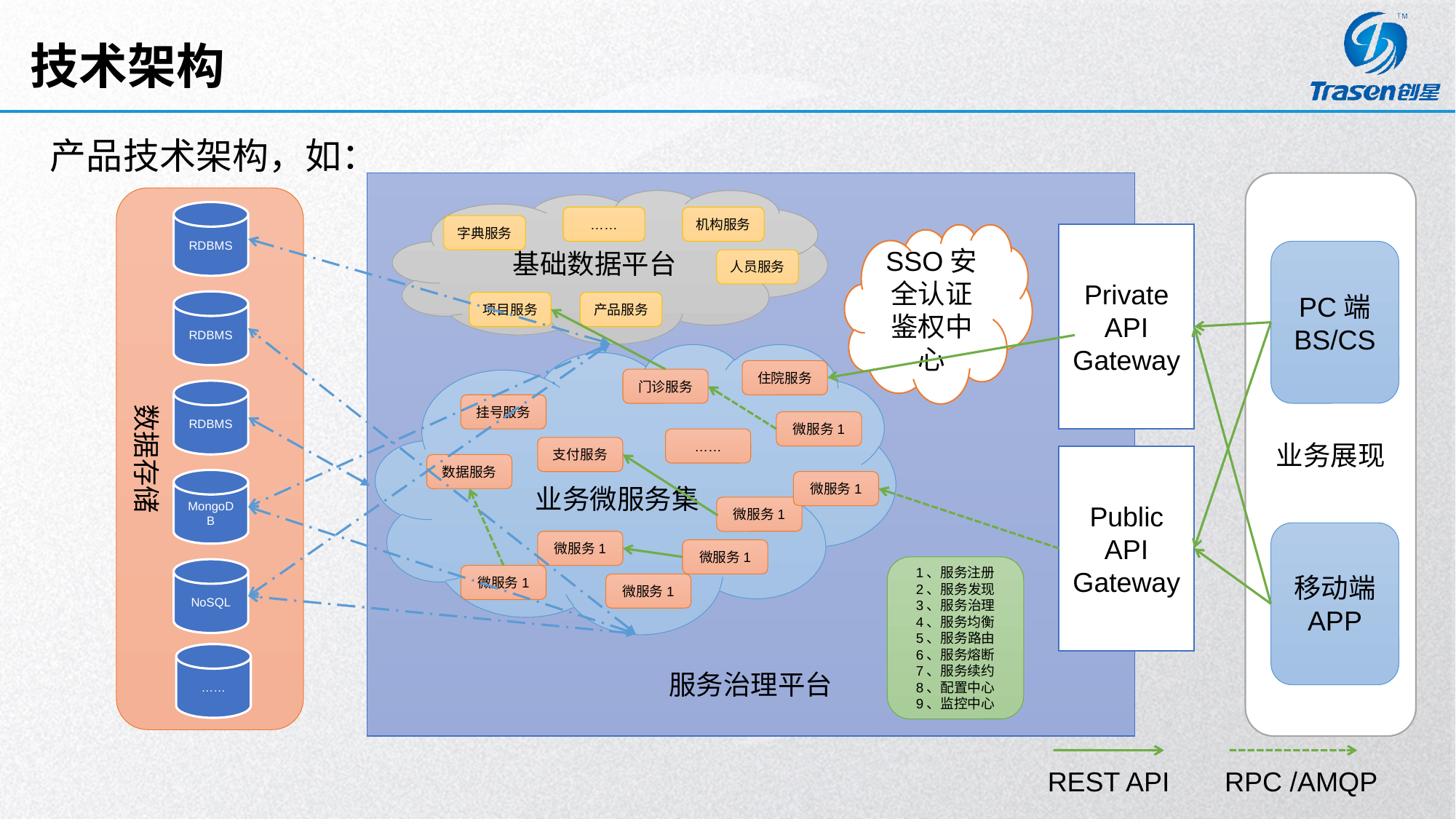

# 技术架构
产品技术架构，如：

服务治理平台
业务展现
数据存储
基础数据平台
RDBMS
……
机构服务
字典服务
SSO安全认证鉴权中心
Private
API Gateway
PC端
BS/CS
人员服务
RDBMS
项目服务
产品服务

业务微服务集
住院服务
门诊服务
RDBMS
挂号服务
微服务1
……
支付服务
Public
API Gateway
数据服务
MongoDB
微服务1
微服务1
移动端
APP
微服务1
微服务1
1、服务注册
2、服务发现
3、服务治理
4、服务均衡
5、服务路由
6、服务熔断
7、服务续约
8、配置中心
9、监控中心
NoSQL
微服务1
微服务1
……
REST API
RPC /AMQP